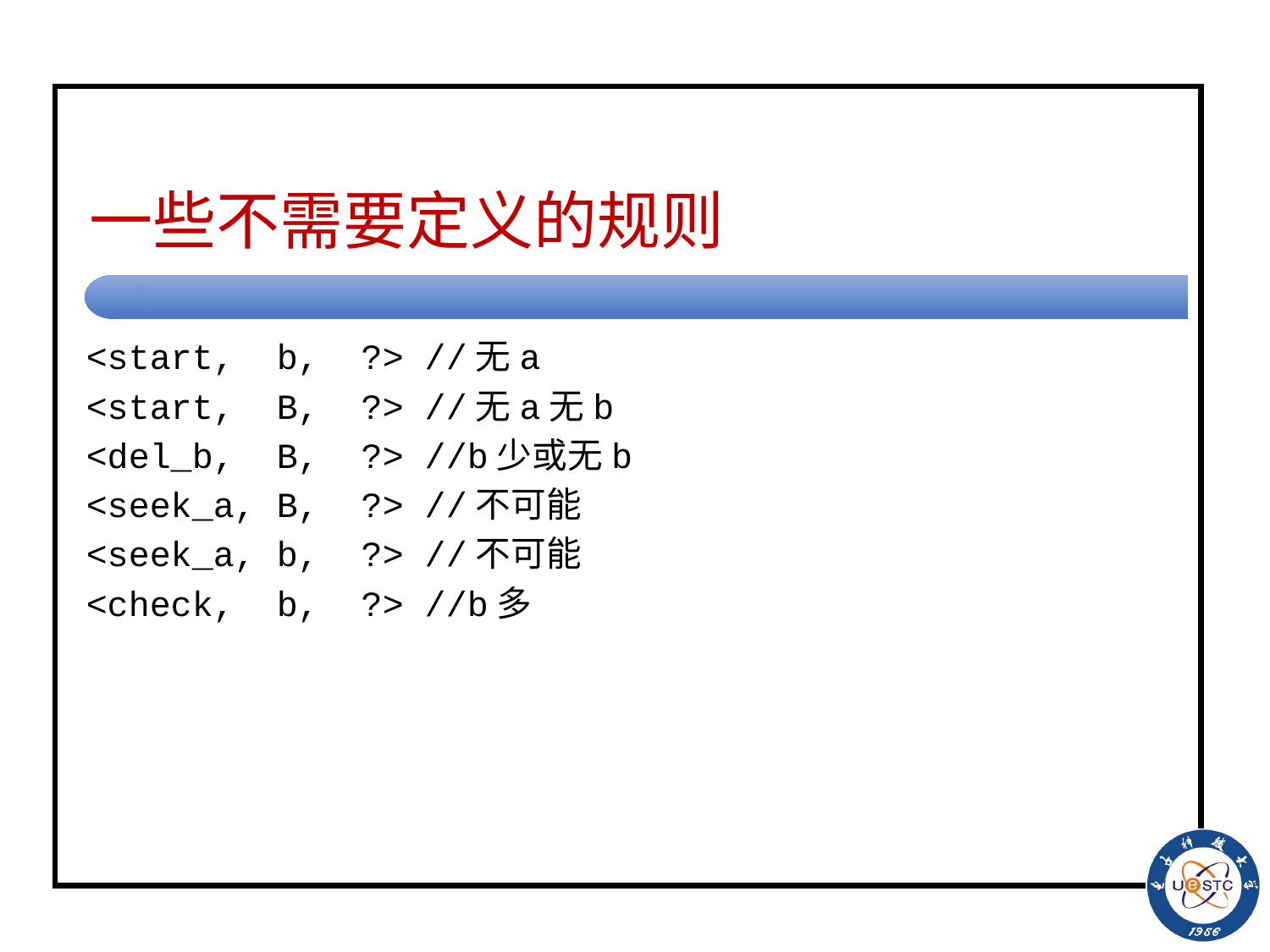

# 一些不需要定义的规则
<start,  b,  ?> //无a
<start,  B,  ?> //无a无b
<del_b,  B,  ?> //b少或无b
<seek_a, B,  ?> //不可能
<seek_a, b,  ?> //不可能
<check,  b,  ?> //b多